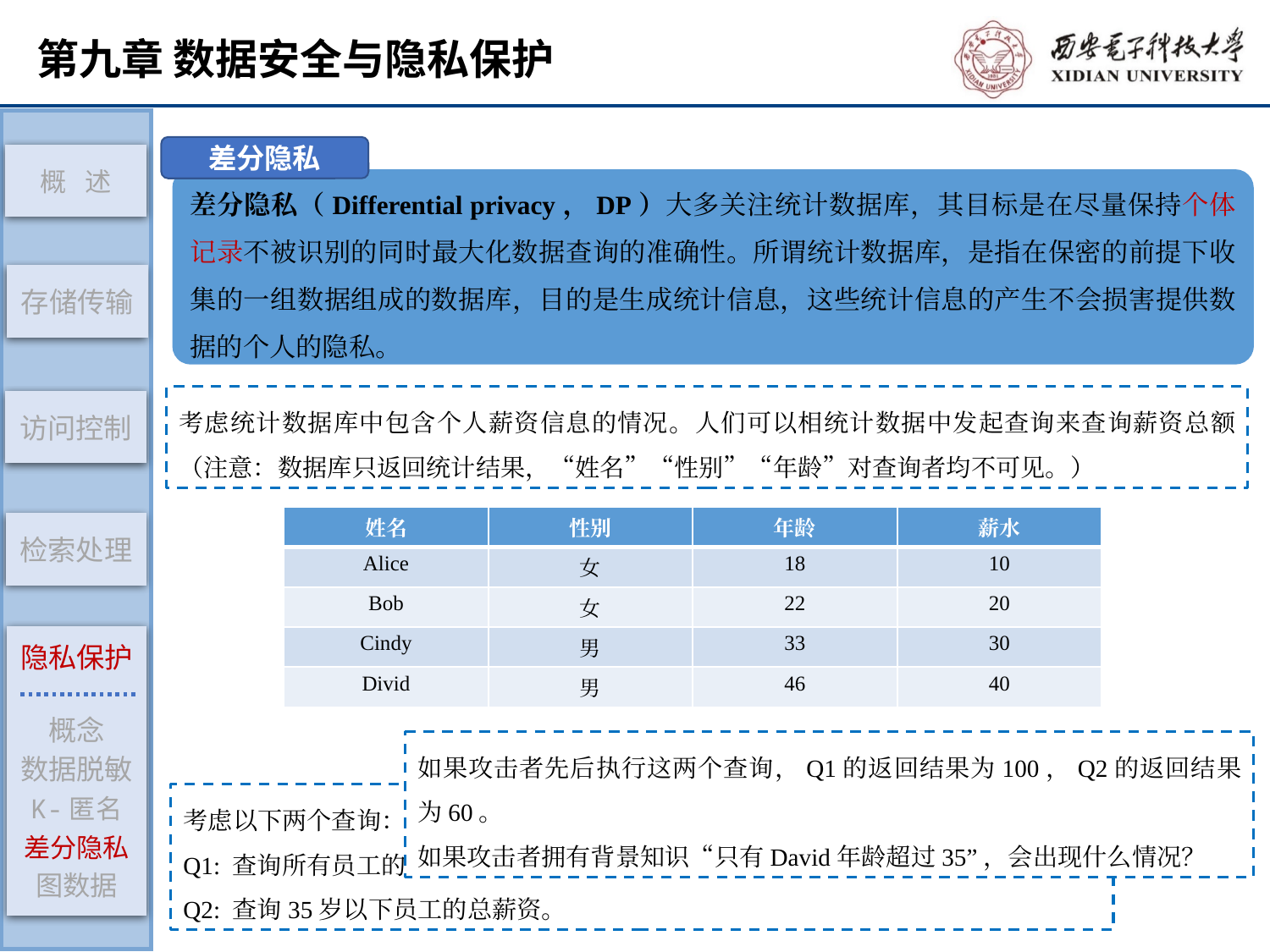

存储传输
访问控制
检索处理
隐私保护

概念
数据脱敏
K-匿名
差分隐私
图数据
概   述
差分隐私
差分隐私（Differential privacy，DP）大多关注统计数据库，其目标是在尽量保持个体记录不被识别的同时最大化数据查询的准确性。所谓统计数据库，是指在保密的前提下收集的一组数据组成的数据库，目的是生成统计信息，这些统计信息的产生不会损害提供数据的个人的隐私。
考虑统计数据库中包含个人薪资信息的情况。人们可以相统计数据中发起查询来查询薪资总额（注意：数据库只返回统计结果，“姓名”“性别”“年龄”对查询者均不可见。）
| 姓名 | 性别 | 年龄 | 薪水 |
| --- | --- | --- | --- |
| Alice | 女 | 18 | 10 |
| Bob | 女 | 22 | 20 |
| Cindy | 男 | 33 | 30 |
| Divid | 男 | 46 | 40 |
如果攻击者先后执行这两个查询，Q1的返回结果为100，Q2的返回结果为60。
如果攻击者拥有背景知识“只有David年龄超过35”，会出现什么情况？
考虑以下两个查询：
Q1: 查询所有员工的薪资。
Q2: 查询35岁以下员工的总薪资。